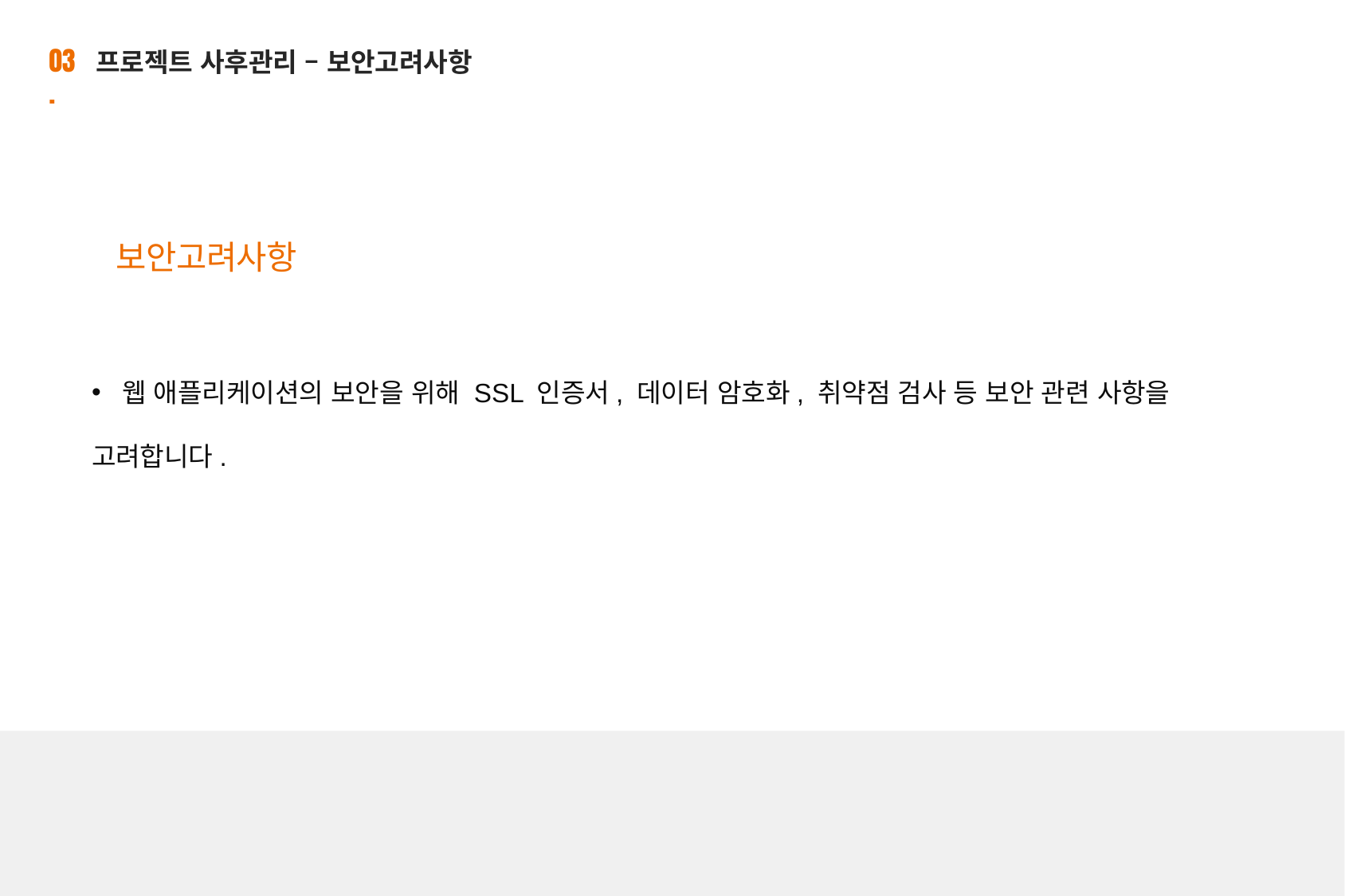

03 .
프로젝트 사후관리 – 보안고려사항
보안고려사항
  웹 애플리케이션의 보안을 위해 SSL 인증서, 데이터 암호화, 취약점 검사 등 보안 관련 사항을 고려합니다.